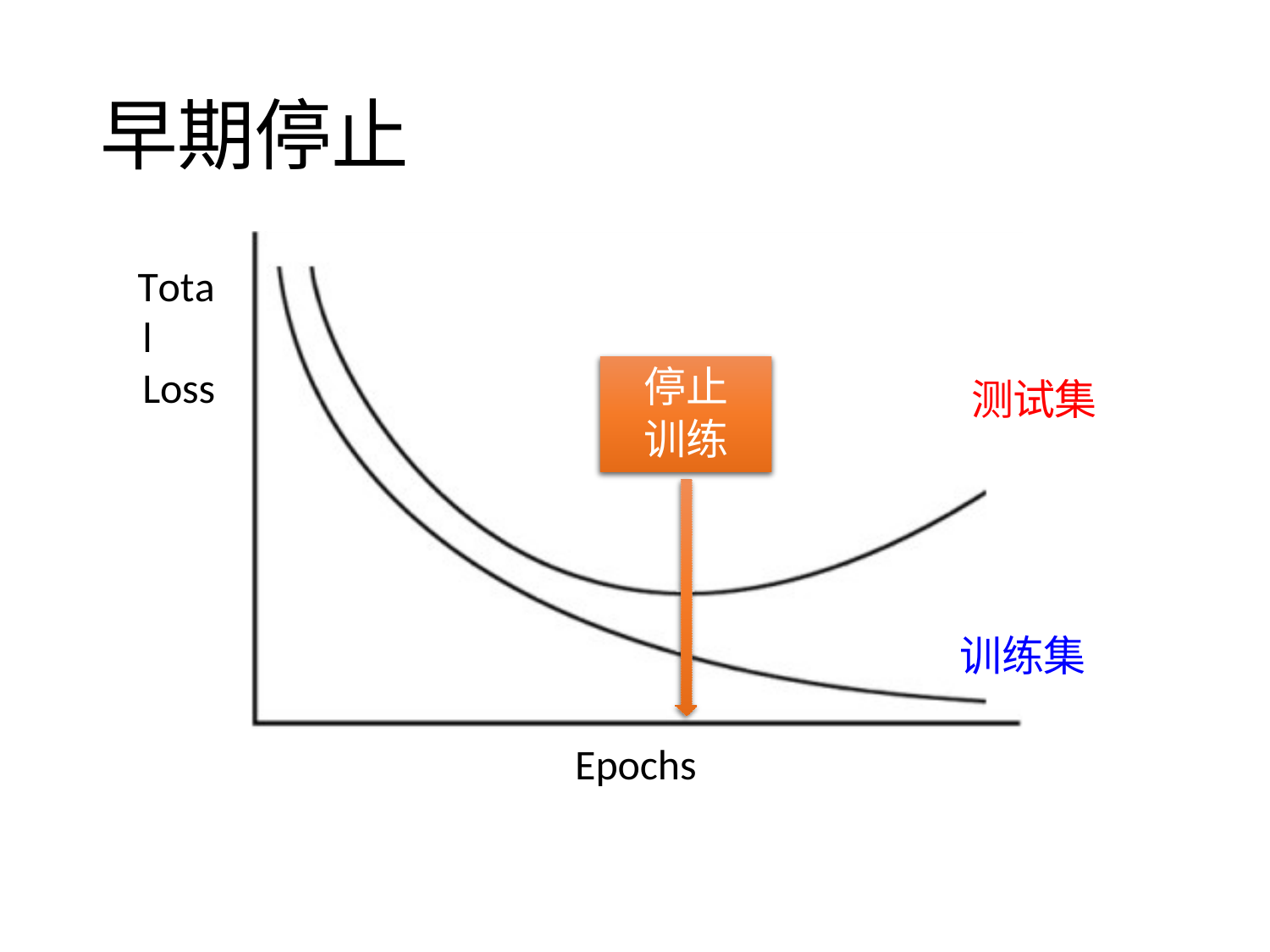

# 早期停止

Total  Loss

停止
训练
        测试集

训练集

Epochs